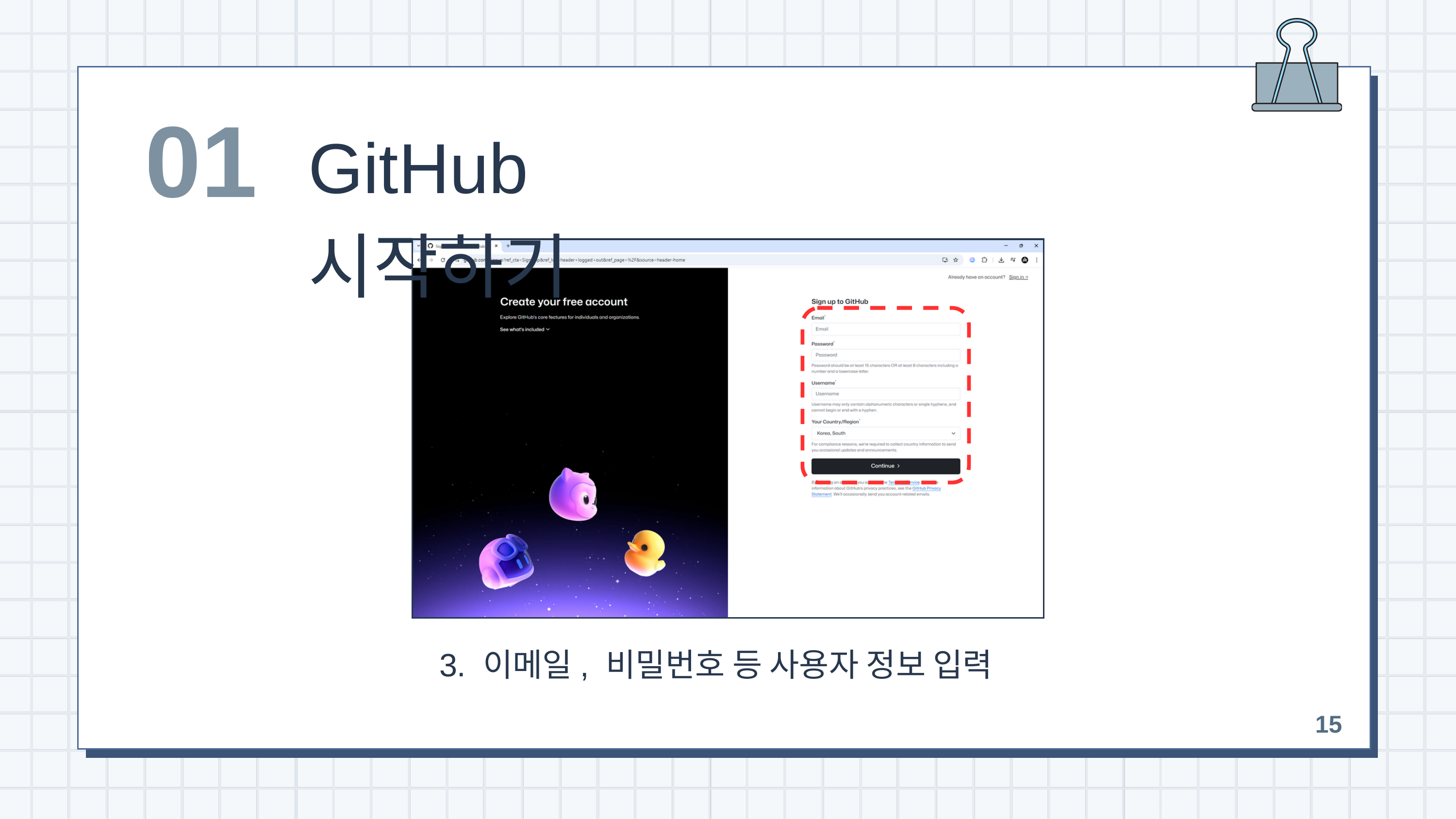

01
GitHub 시작하기

   3. 이메일, 비밀번호 등 사용자 정보 입력
15